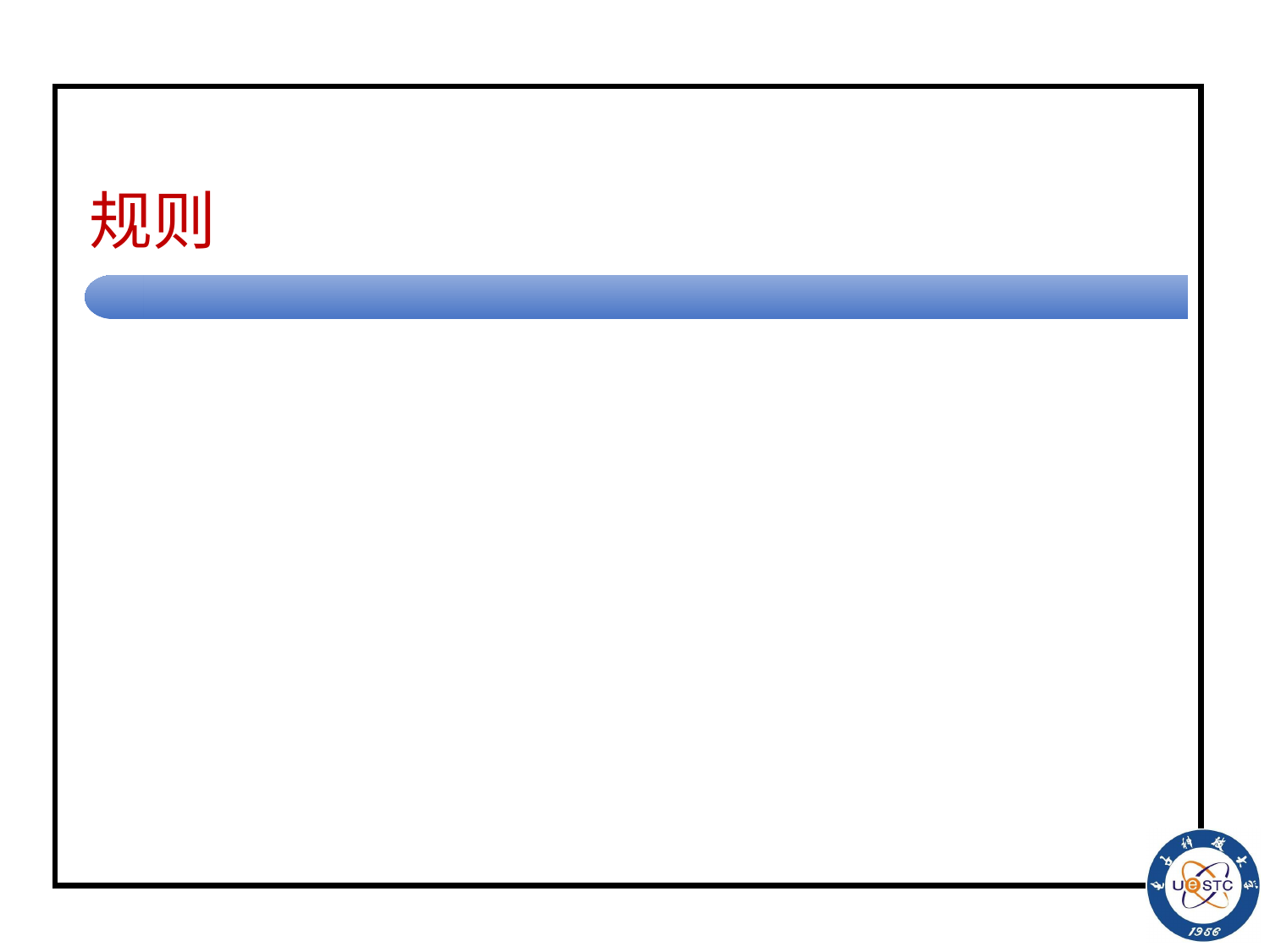

# 规则
①读到一个a,  用#代替它,  向右寻找b
<start,   a,   del_b,   #,   R>
<del_b,   a,   del_b,   a,   R>
<del_b,   #,   del_b,   #,   R>
<del_b,   $,   del_b,   $,   R>